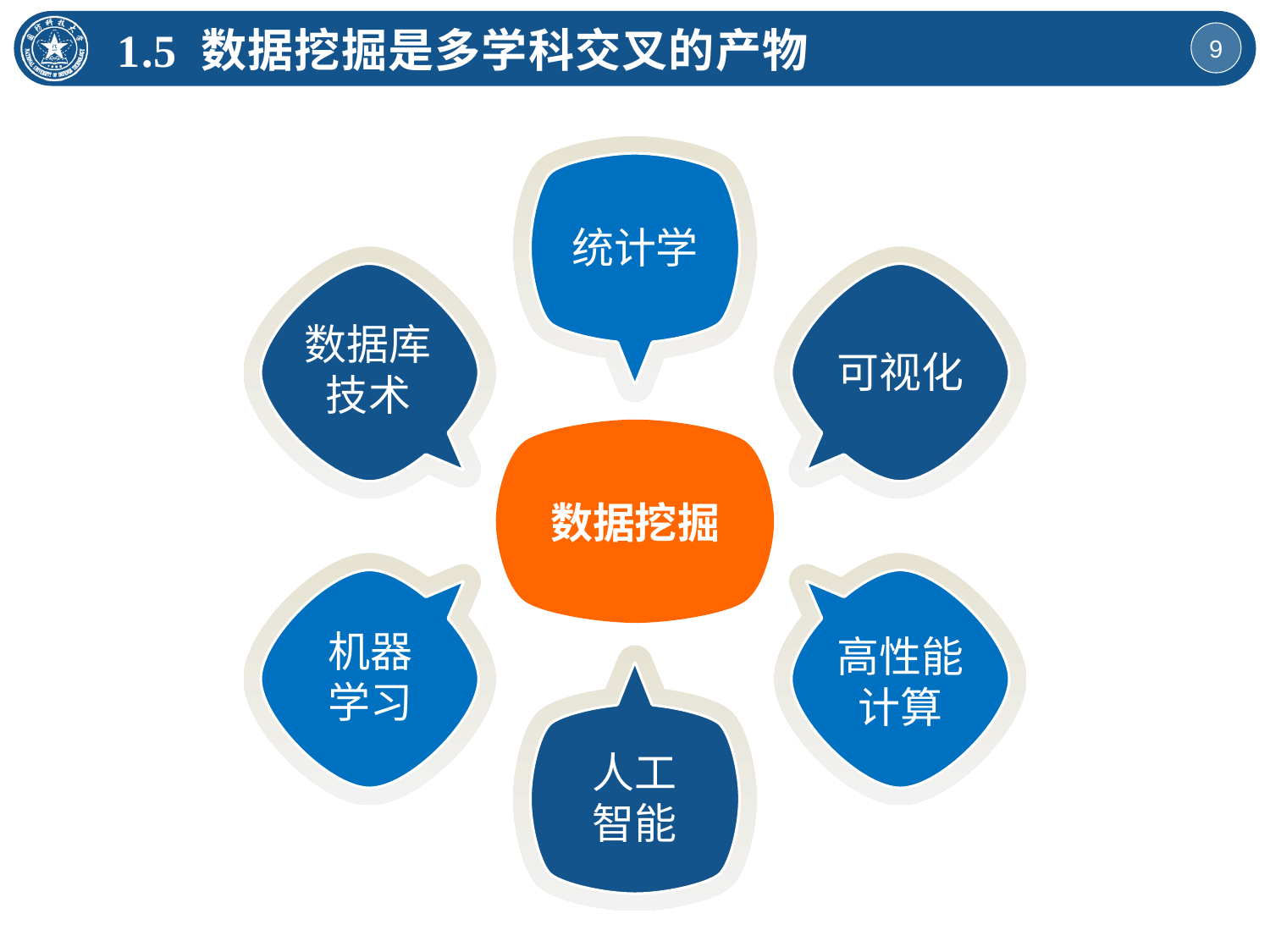

1.5 数据挖掘是多学科交叉的产物

统计学

数据库
技术
可视化
数据挖掘

机器
学习
高性能
计算

人工
智能